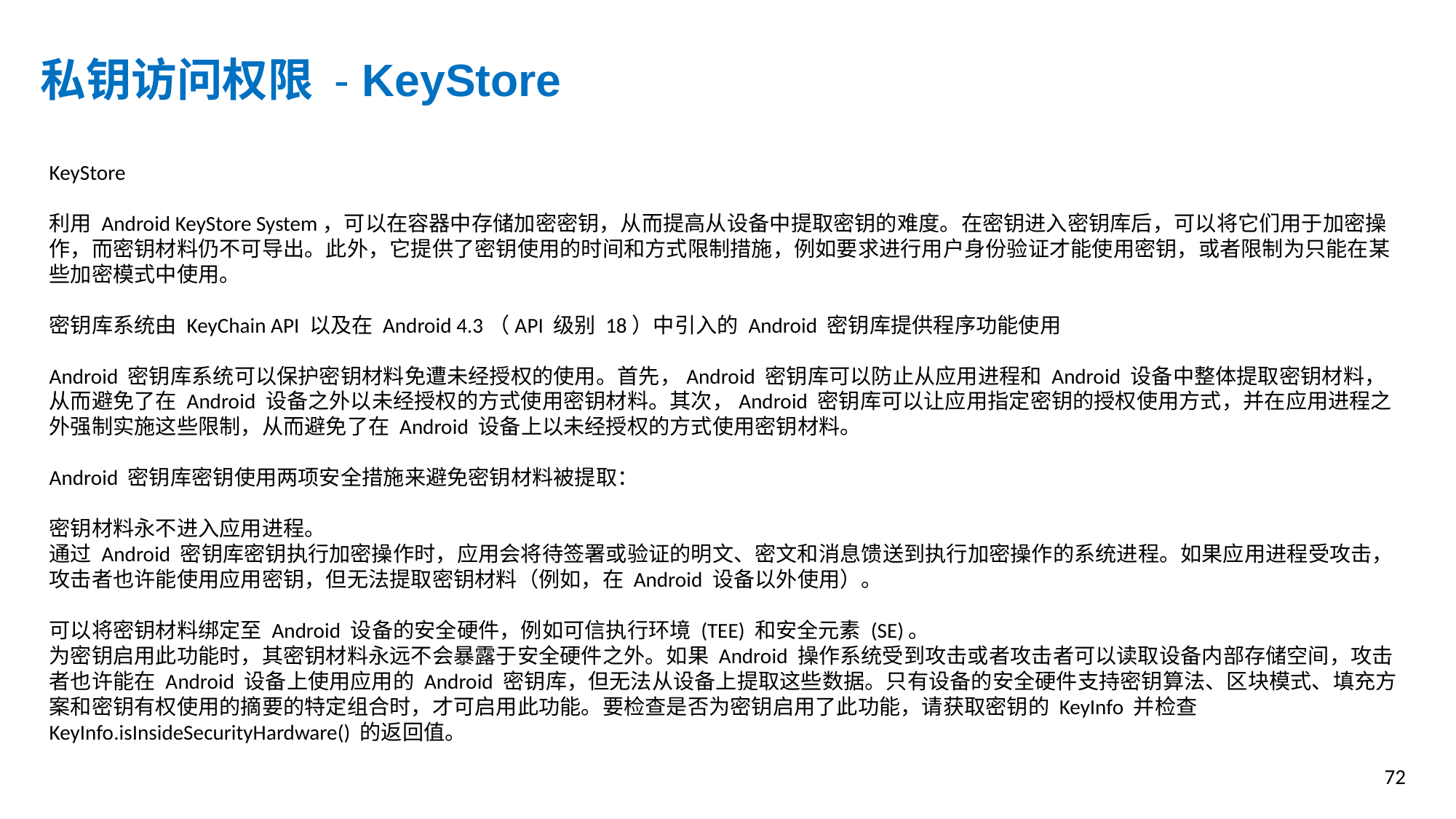

私钥访问权限 - KeyStore
KeyStore

利用 Android KeyStore System，可以在容器中存储加密密钥，从而提高从设备中提取密钥的难度。在密钥进入密钥库后，可以将它们用于加密操作，而密钥材料仍不可导出。此外，它提供了密钥使用的时间和方式限制措施，例如要求进行用户身份验证才能使用密钥，或者限制为只能在某些加密模式中使用。

密钥库系统由 KeyChain API 以及在 Android 4.3（API 级别 18）中引入的 Android 密钥库提供程序功能使用

Android 密钥库系统可以保护密钥材料免遭未经授权的使用。首先，Android 密钥库可以防止从应用进程和 Android 设备中整体提取密钥材料，从而避免了在 Android 设备之外以未经授权的方式使用密钥材料。其次，Android 密钥库可以让应用指定密钥的授权使用方式，并在应用进程之外强制实施这些限制，从而避免了在 Android 设备上以未经授权的方式使用密钥材料。

Android 密钥库密钥使用两项安全措施来避免密钥材料被提取：

密钥材料永不进入应用进程。
通过 Android 密钥库密钥执行加密操作时，应用会将待签署或验证的明文、密文和消息馈送到执行加密操作的系统进程。如果应用进程受攻击，攻击者也许能使用应用密钥，但无法提取密钥材料（例如，在 Android 设备以外使用）。

可以将密钥材料绑定至 Android 设备的安全硬件，例如可信执行环境 (TEE) 和安全元素 (SE)。
为密钥启用此功能时，其密钥材料永远不会暴露于安全硬件之外。如果 Android 操作系统受到攻击或者攻击者可以读取设备内部存储空间，攻击者也许能在 Android 设备上使用应用的 Android 密钥库，但无法从设备上提取这些数据。只有设备的安全硬件支持密钥算法、区块模式、填充方案和密钥有权使用的摘要的特定组合时，才可启用此功能。要检查是否为密钥启用了此功能，请获取密钥的 KeyInfo 并检查 KeyInfo.isInsideSecurityHardware() 的返回值。
72